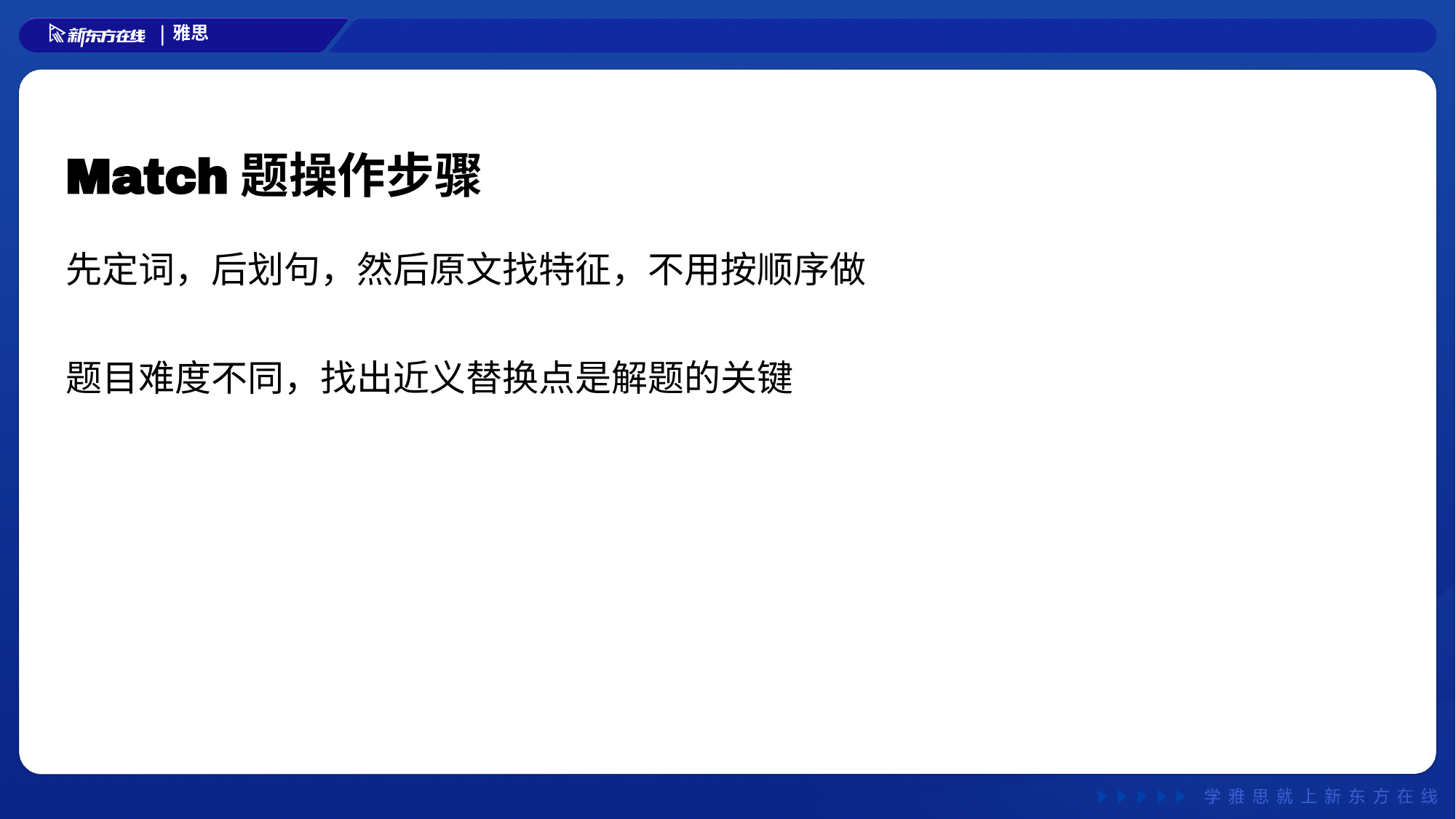

# Match题操作步骤
先定词，后划句，然后原文找特征，不用按顺序做

题目难度不同，找出近义替换点是解题的关键